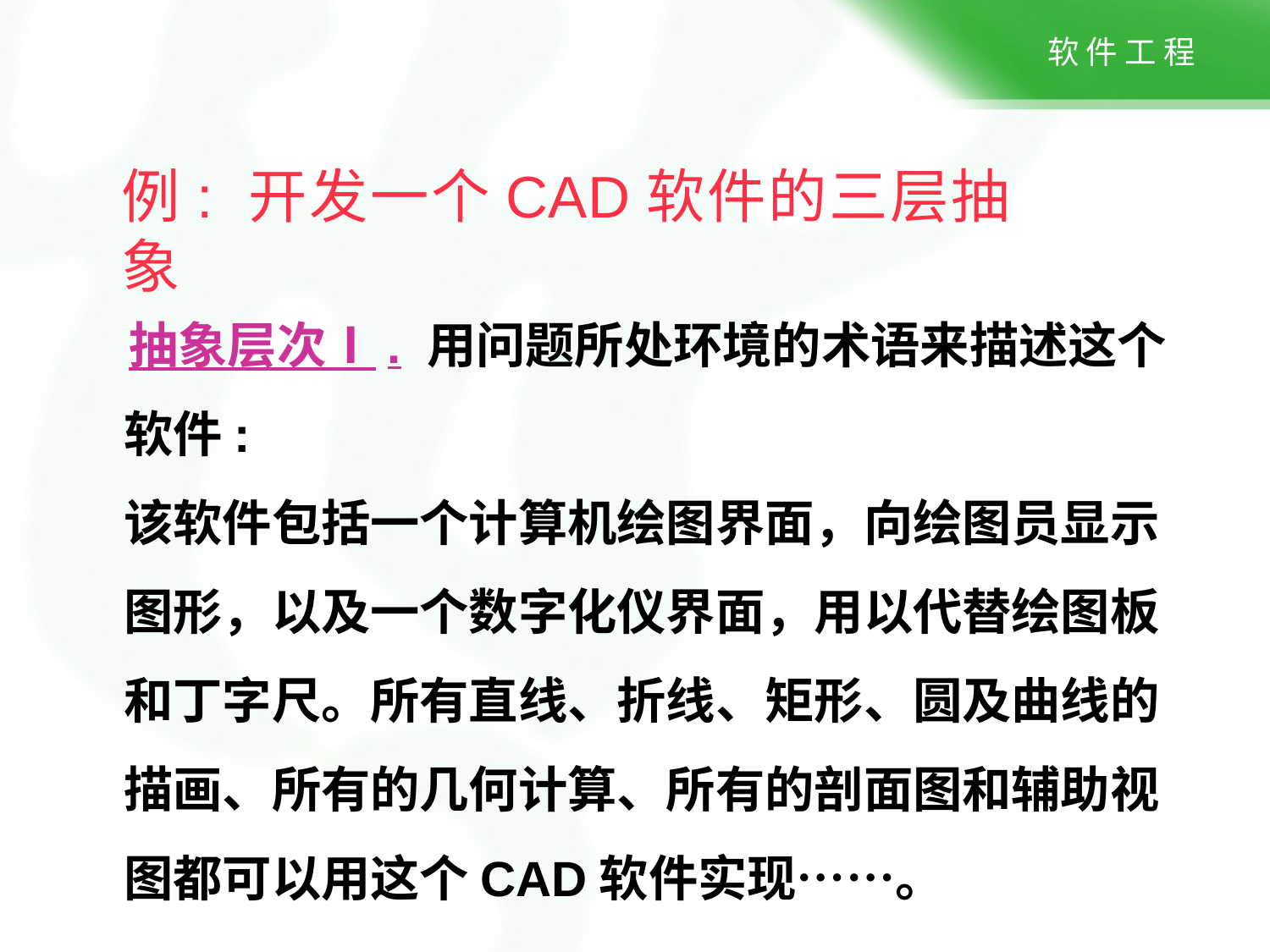

# 例: 开发一个CAD软件的三层抽象
　抽象层次Ⅰ. 用问题所处环境的术语来描述这个软件:
该软件包括一个计算机绘图界面，向绘图员显示图形，以及一个数字化仪界面，用以代替绘图板和丁字尺。所有直线、折线、矩形、圆及曲线的描画、所有的几何计算、所有的剖面图和辅助视图都可以用这个CAD软件实现……。